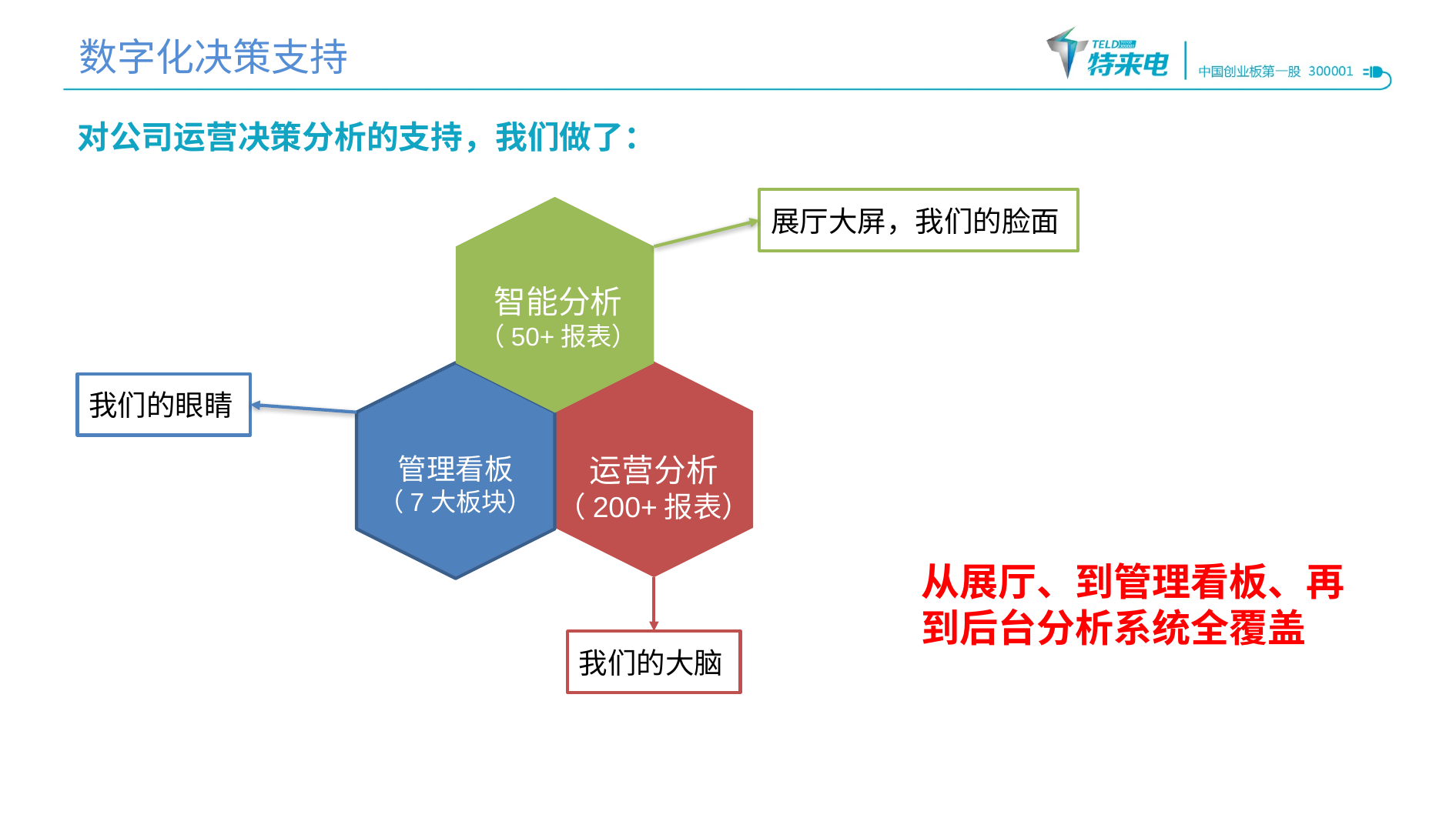

数字化决策支持
对公司运营决策分析的支持，我们做了：
展厅大屏，我们的脸面

智能分析
（50+报表）

我们的眼睛
运营分析
（200+报表）
管理看板
（7大板块）
从展厅、到管理看板、再到后台分析系统全覆盖
我们的大脑